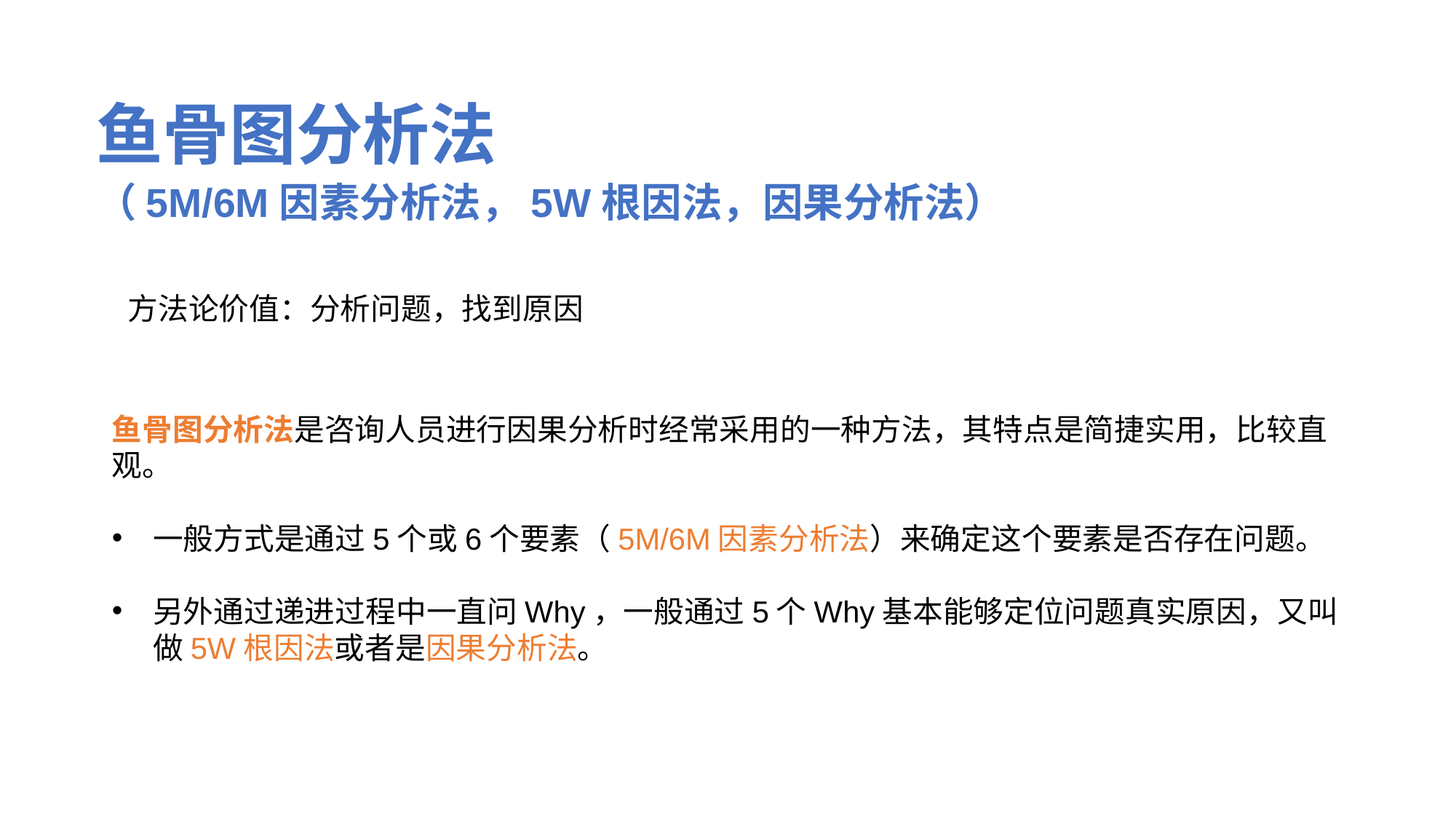

# 鱼骨图分析法 （5M/6M因素分析法，5W根因法，因果分析法）
方法论价值：分析问题，找到原因
鱼骨图分析法是咨询人员进行因果分析时经常采用的一种方法，其特点是简捷实用，比较直观。

一般方式是通过5个或6个要素（5M/6M因素分析法）来确定这个要素是否存在问题。

另外通过递进过程中一直问Why，一般通过5个Why基本能够定位问题真实原因，又叫做5W根因法或者是因果分析法。